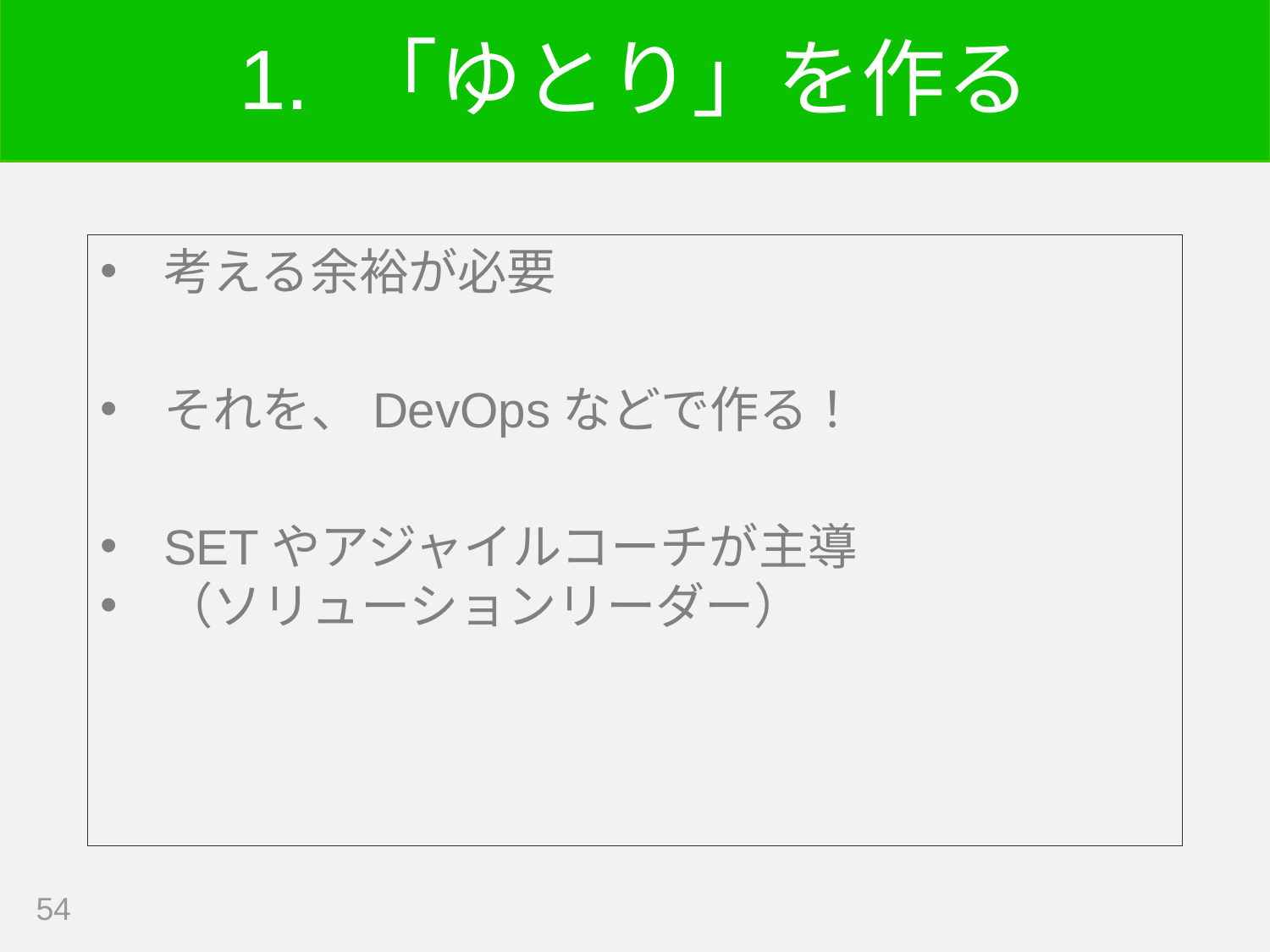

# 1. 「ゆとり」を作る
考える余裕が必要

それを、DevOpsなどで作る！

SETやアジャイルコーチが主導
（ソリューションリーダー）
54